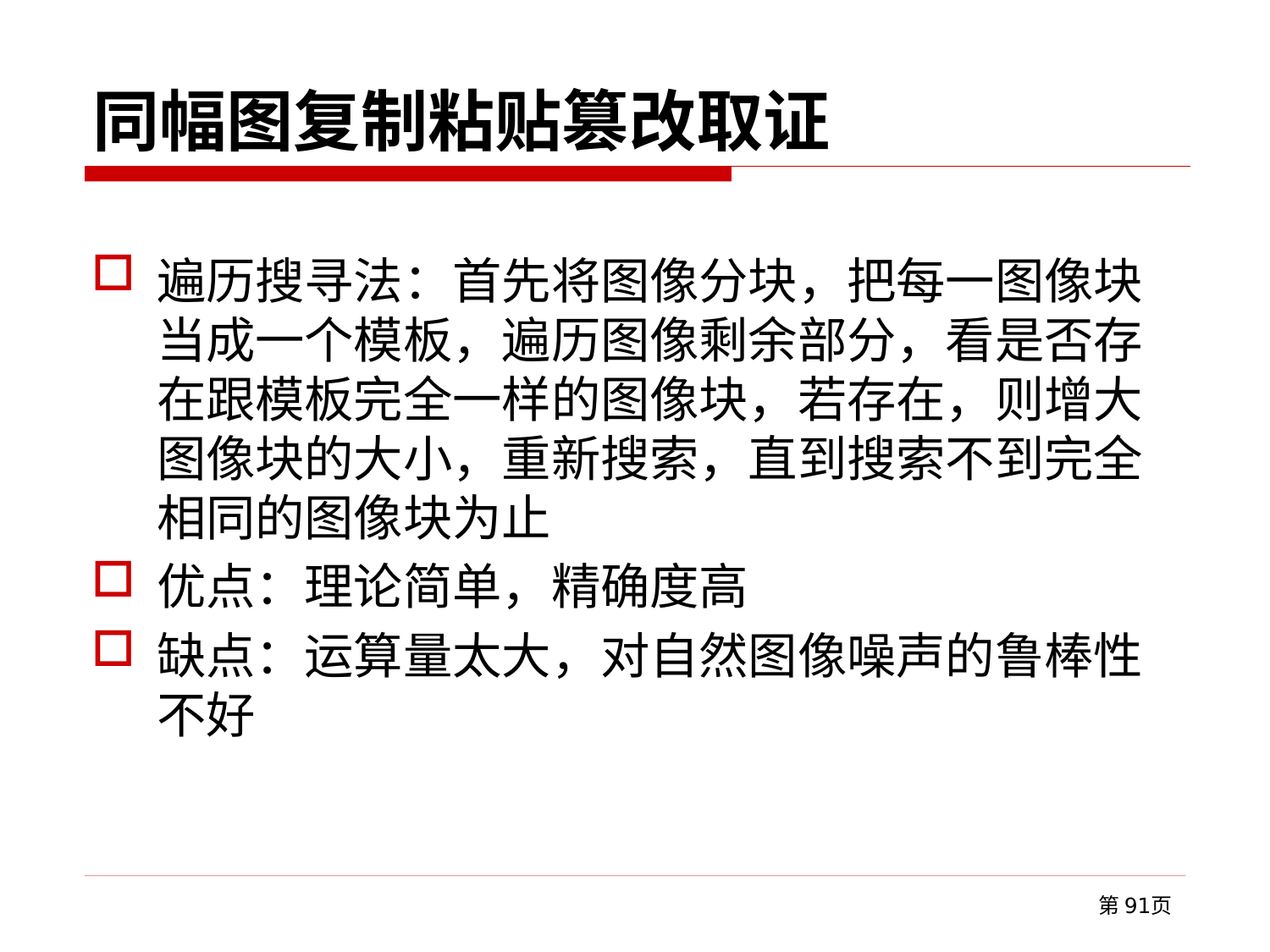

# 同幅图复制粘贴篡改取证
遍历搜寻法：首先将图像分块，把每一图像块当成一个模板，遍历图像剩余部分，看是否存在跟模板完全一样的图像块，若存在，则增大图像块的大小，重新搜索，直到搜索不到完全相同的图像块为止
优点：理论简单，精确度高
缺点：运算量太大，对自然图像噪声的鲁棒性不好
91